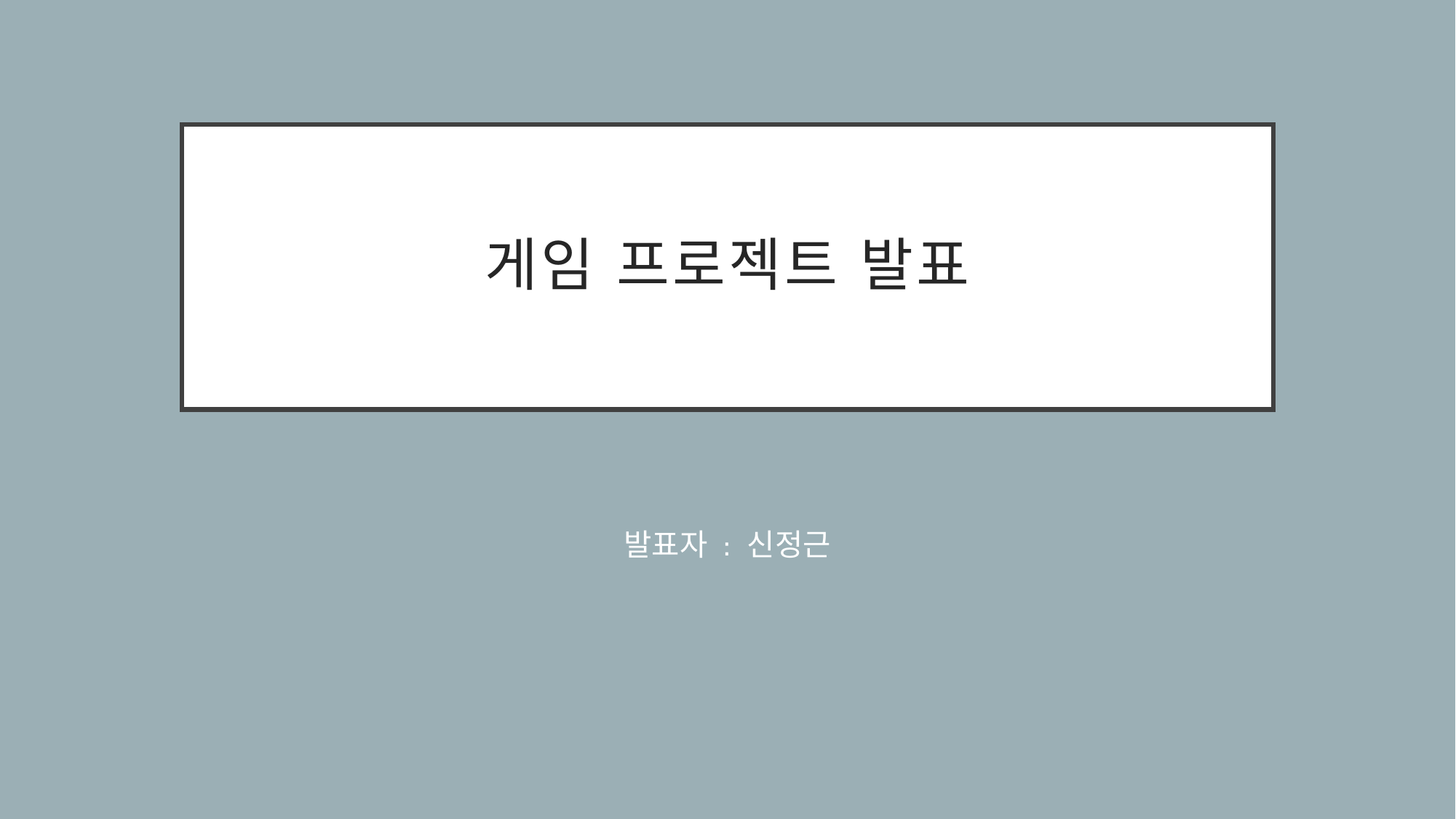

# 게임 프로젝트 발표
발표자 : 신정근